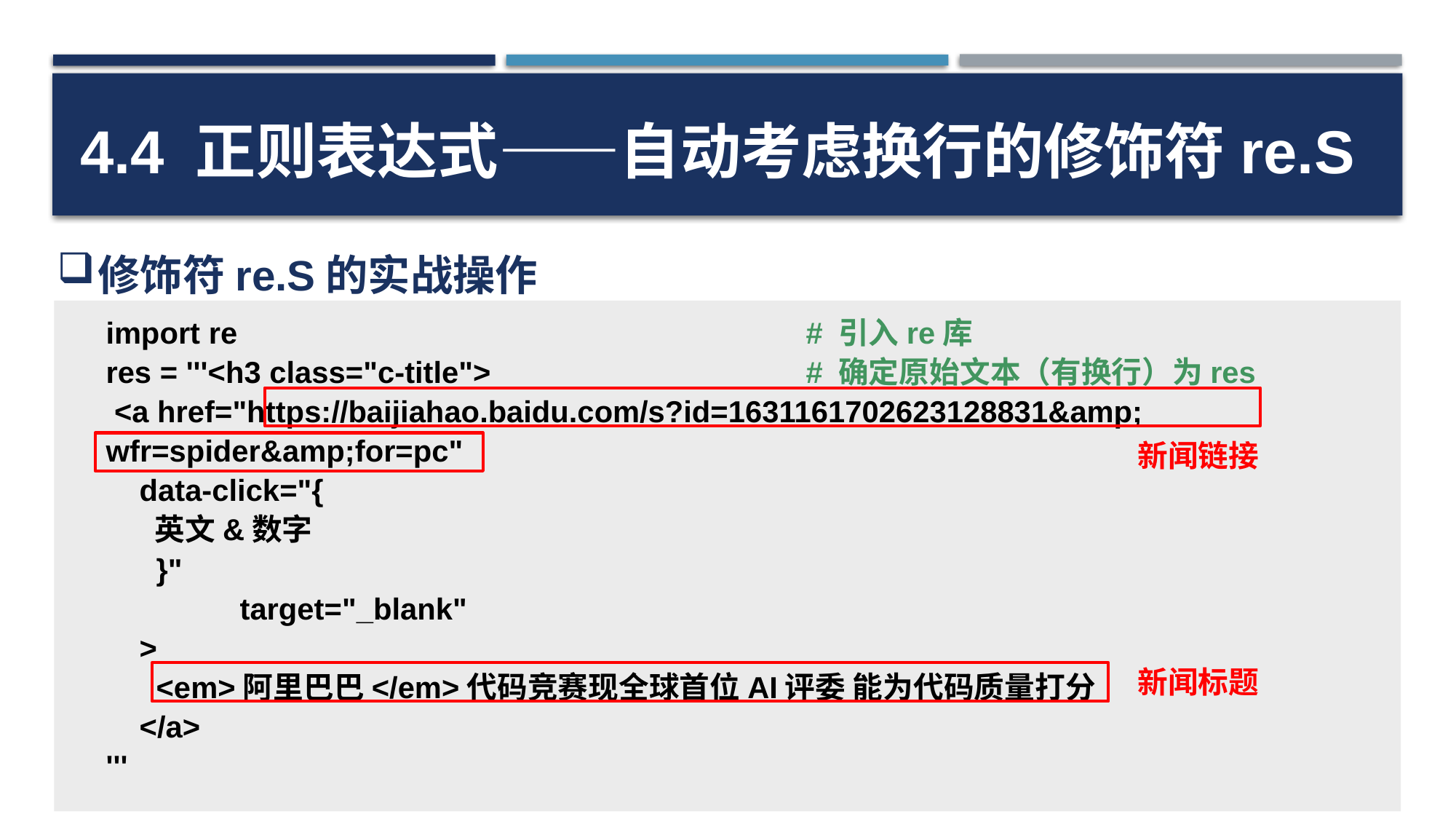

4.4 正则表达式——自动考虑换行的修饰符re.S
修饰符re.S的实战操作

import re
res = '''<h3 class="c-title">
 <a href="https://baijiahao.baidu.com/s?id=1631161702623128831&amp;
wfr=spider&amp;for=pc"
    data-click="{
      英文&数字
      }"
                target="_blank"
    >
      <em>阿里巴巴</em>代码竞赛现全球首位AI评委 能为代码质量打分
    </a>
'''
# 引入re库
# 确定原始文本（有换行）为res

新闻链接

新闻标题

47